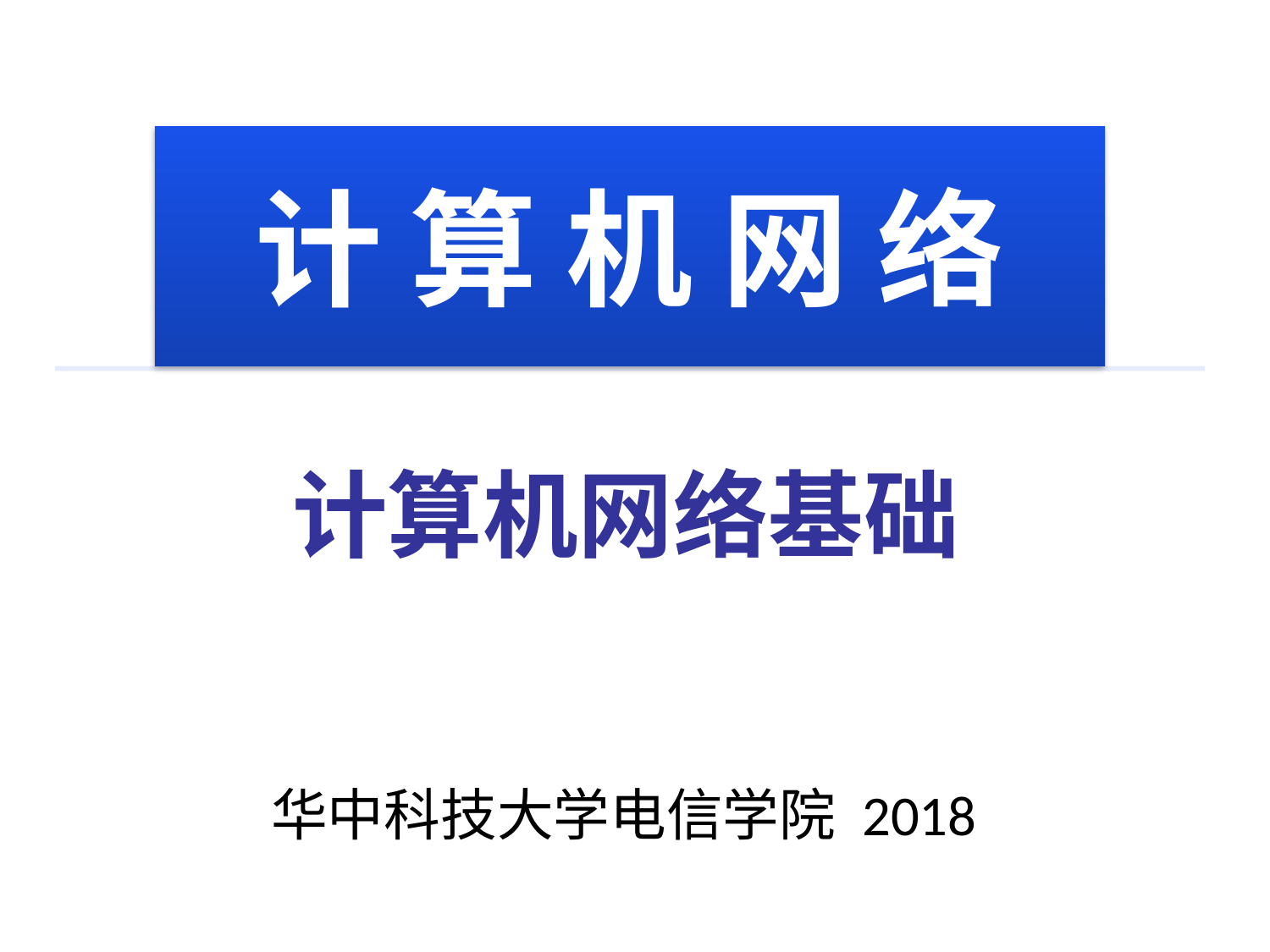

计 算 机 网 络
# 计算机网络基础

华中科技大学电信学院 2018